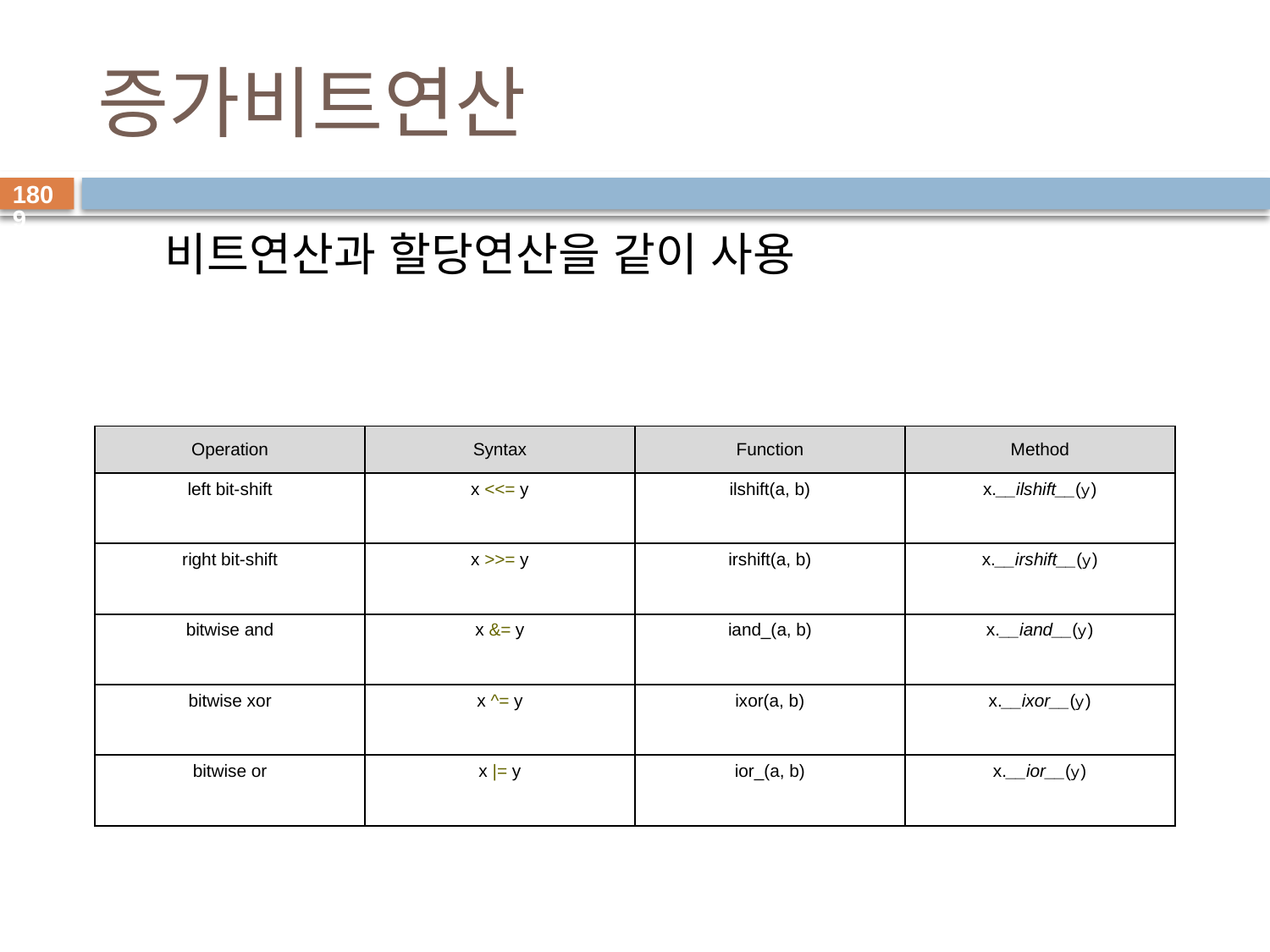

# 증가비트연산
1809
 비트연산과 할당연산을 같이 사용
| Operation | Syntax | Function | Method |
| --- | --- | --- | --- |
| left bit-shift | x <<= y | ilshift(a, b) | x.\_\_ilshift\_\_(y) |
| right bit-shift | x >>= y | irshift(a, b) | x.\_\_irshift\_\_(y) |
| bitwise and | x &= y | iand\_(a, b) | x.\_\_iand\_\_(y) |
| bitwise xor | x ^= y | ixor(a, b) | x.\_\_ixor\_\_(y) |
| bitwise or | x |= y | ior\_(a, b) | x.\_\_ior\_\_(y) |